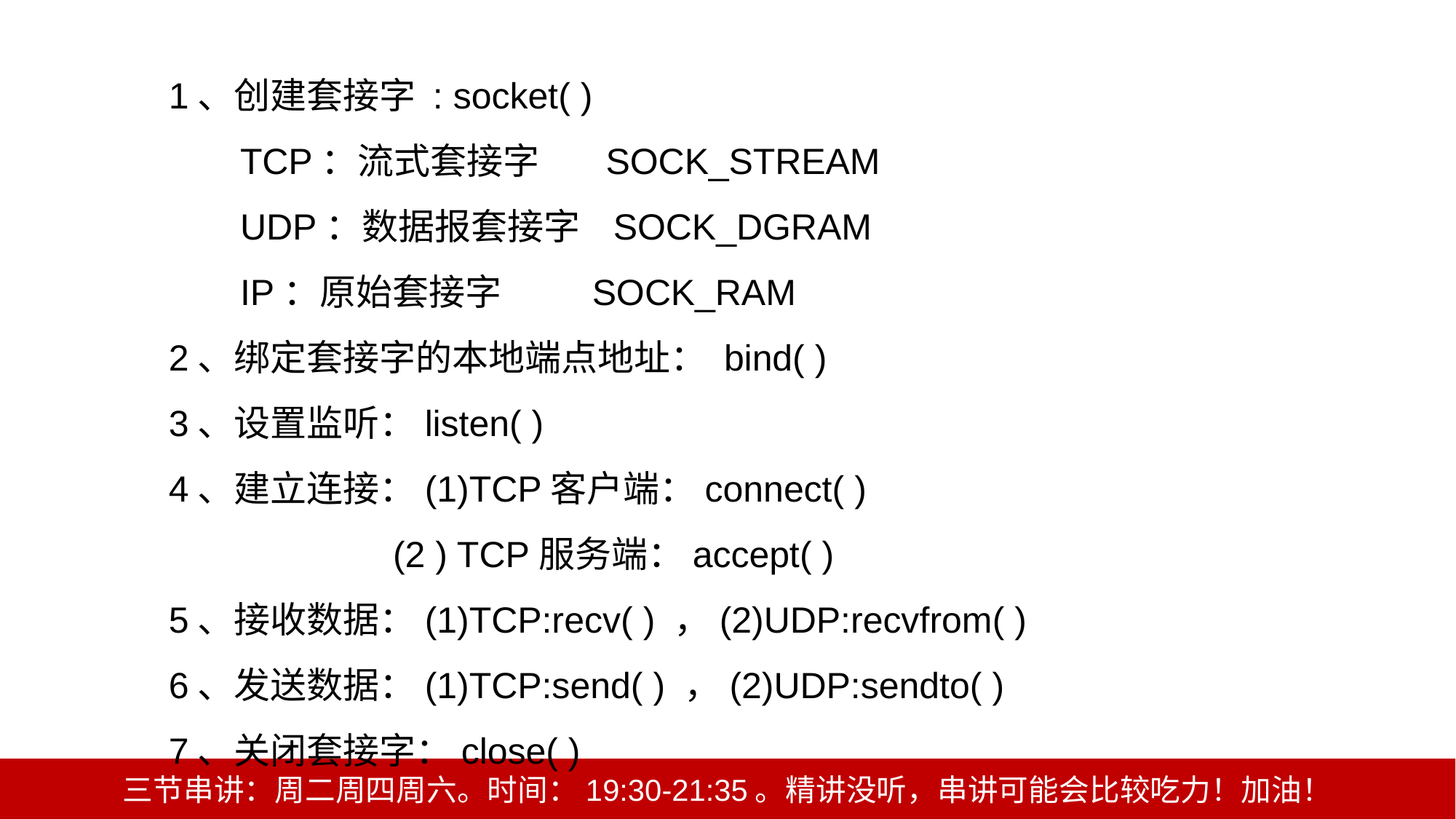

1、创建套接字 : socket( )
       TCP：流式套接字       SOCK_STREAM
       UDP：数据报套接字   SOCK_DGRAM
       IP：原始套接字          SOCK_RAM
2、绑定套接字的本地端点地址： bind( )
3、设置监听：listen( )
4、建立连接：(1)TCP客户端：connect( )
                      (2 ) TCP服务端：accept( )
5、接收数据：(1)TCP:recv( ) ，(2)UDP:recvfrom( )
6、发送数据：(1)TCP:send( ) ，(2)UDP:sendto( )
7、关闭套接字：close( )